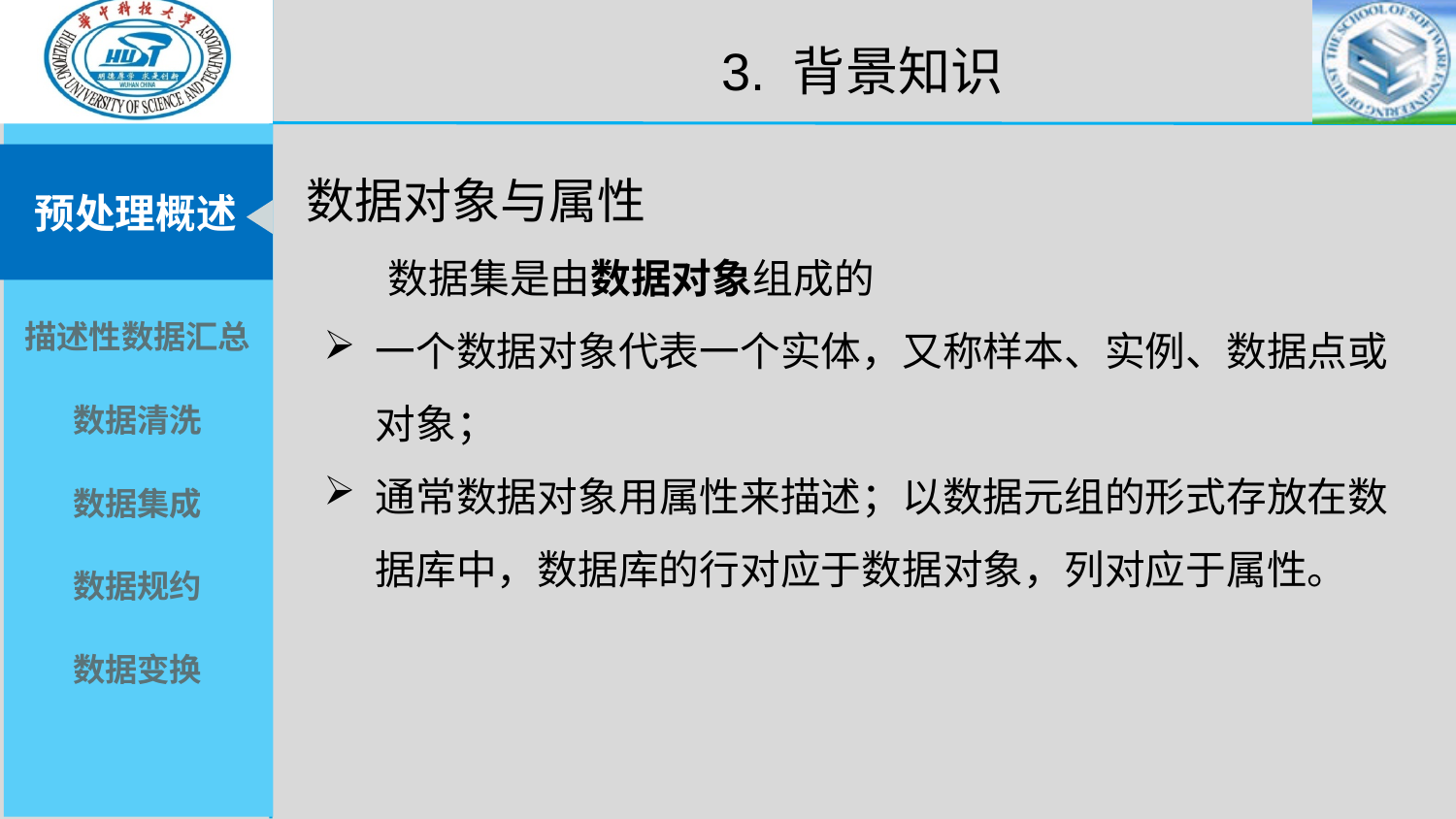

3. 背景知识
数据对象与属性
        数据集是由数据对象组成的
一个数据对象代表一个实体，又称样本、实例、数据点或对象；
通常数据对象用属性来描述；以数据元组的形式存放在数据库中，数据库的行对应于数据对象，列对应于属性。